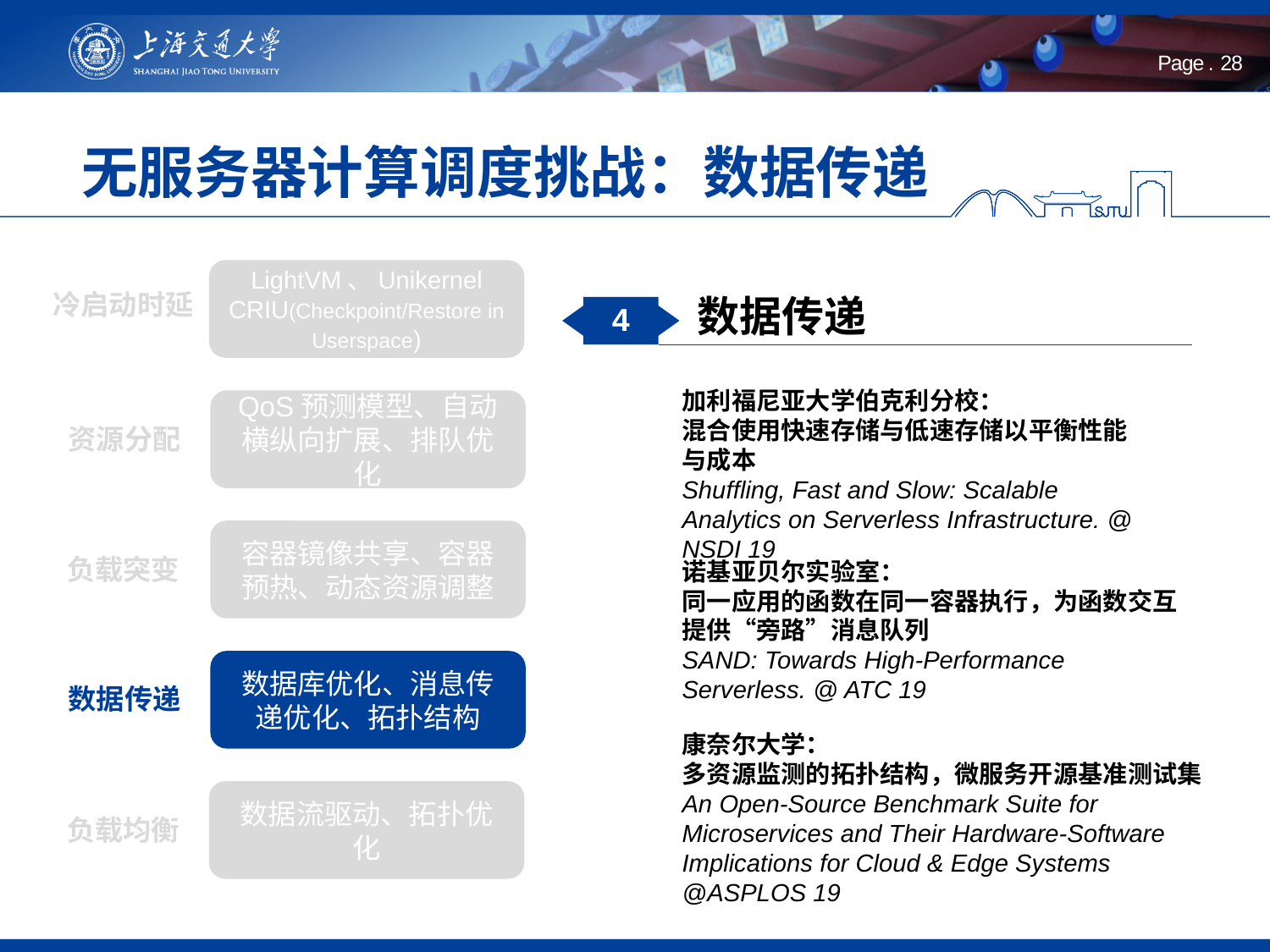

# 无服务器计算调度挑战：数据传递
LightVM、Unikernel
CRIU(Checkpoint/Restore in Userspace)
冷启动时延
数据传递
4

加利福尼亚大学伯克利分校：
混合使用快速存储与低速存储以平衡性能与成本
Shuffling, Fast and Slow: Scalable Analytics on Serverless Infrastructure. @ NSDI 19

QoS预测模型、自动横纵向扩展、排队优化
资源分配
容器镜像共享、容器预热、动态资源调整
负载突变
诺基亚贝尔实验室：
同一应用的函数在同一容器执行，为函数交互提供“旁路”消息队列
SAND: Towards High-Performance Serverless. @ ATC 19
数据库优化、消息传递优化、拓扑结构
数据传递
康奈尔大学：
多资源监测的拓扑结构，微服务开源基准测试集
An Open-Source Benchmark Suite for Microservices and Their Hardware-Software Implications for Cloud & Edge Systems @ASPLOS 19

数据流驱动、拓扑优化
负载均衡